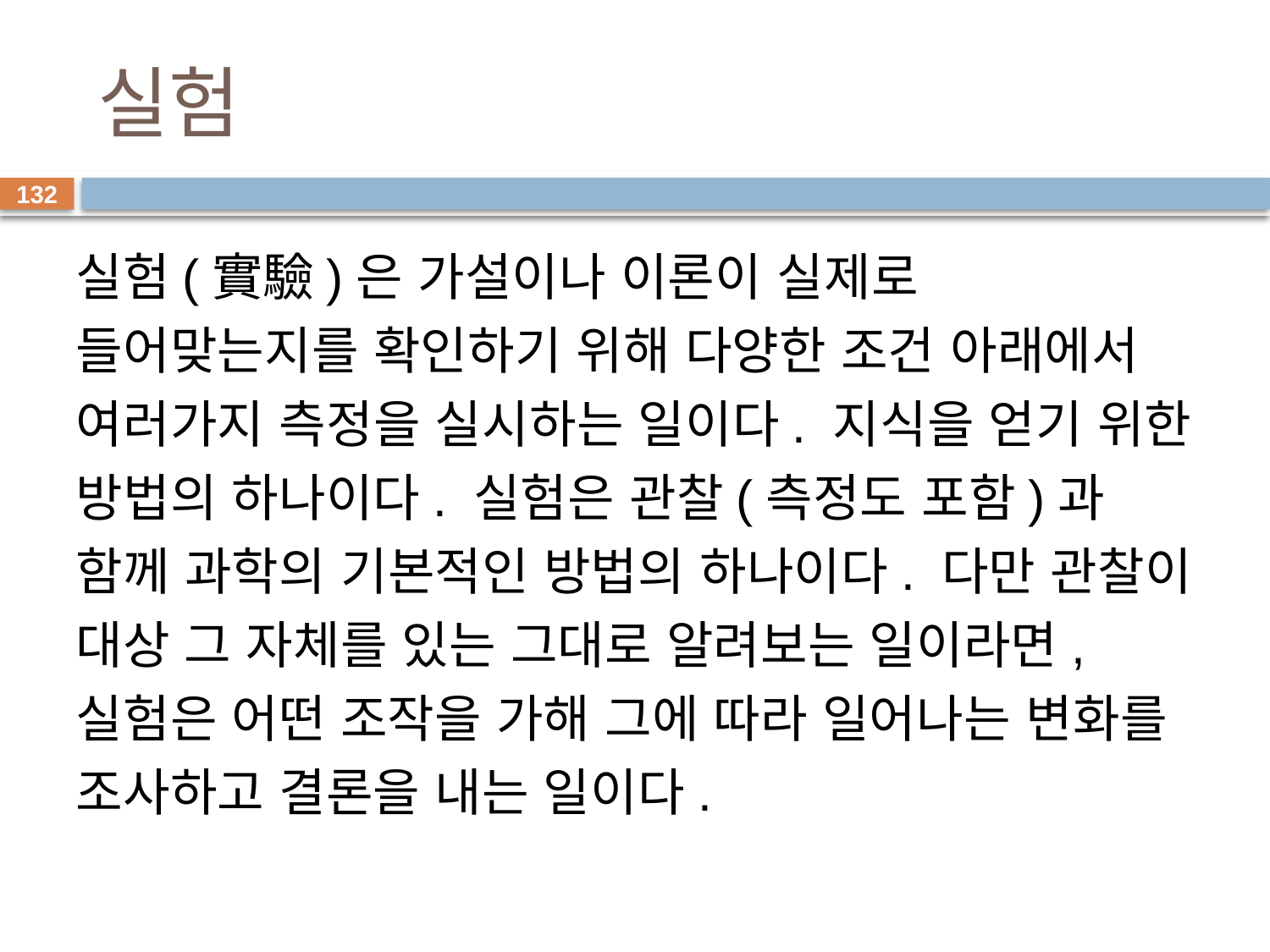

# 실험
132
실험(實驗)은 가설이나 이론이 실제로 들어맞는지를 확인하기 위해 다양한 조건 아래에서 여러가지 측정을 실시하는 일이다. 지식을 얻기 위한 방법의 하나이다. 실험은 관찰(측정도 포함)과 함께 과학의 기본적인 방법의 하나이다. 다만 관찰이 대상 그 자체를 있는 그대로 알려보는 일이라면, 실험은 어떤 조작을 가해 그에 따라 일어나는 변화를 조사하고 결론을 내는 일이다.